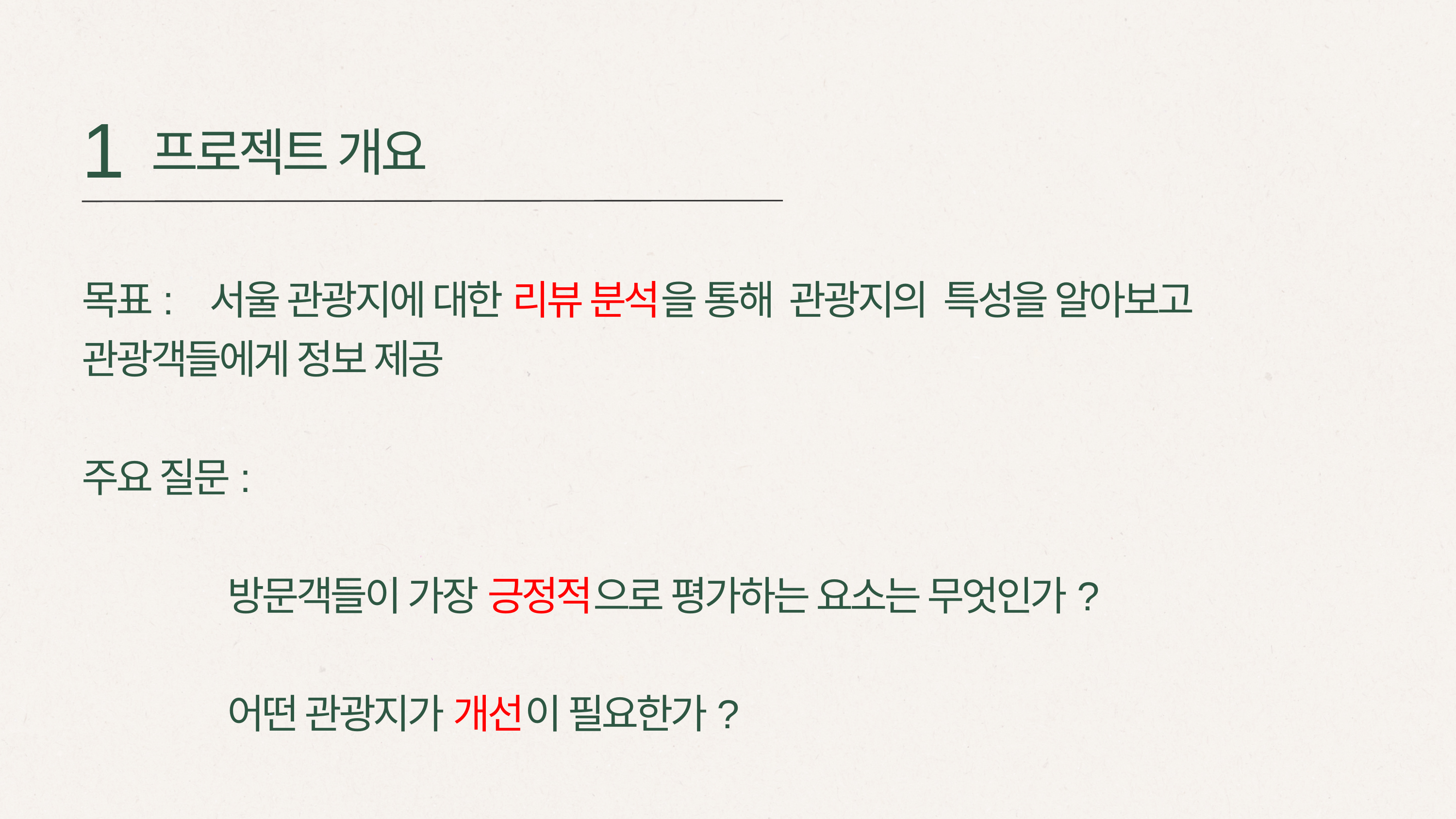

1
프로젝트 개요

목표:   서울 관광지에 대한 리뷰 분석을 통해  관광지의  특성을 알아보고 		    관광객들에게 정보 제공

주요 질문:

		방문객들이 가장 긍정적으로 평가하는 요소는 무엇인가?

		어떤 관광지가 개선이 필요한가?